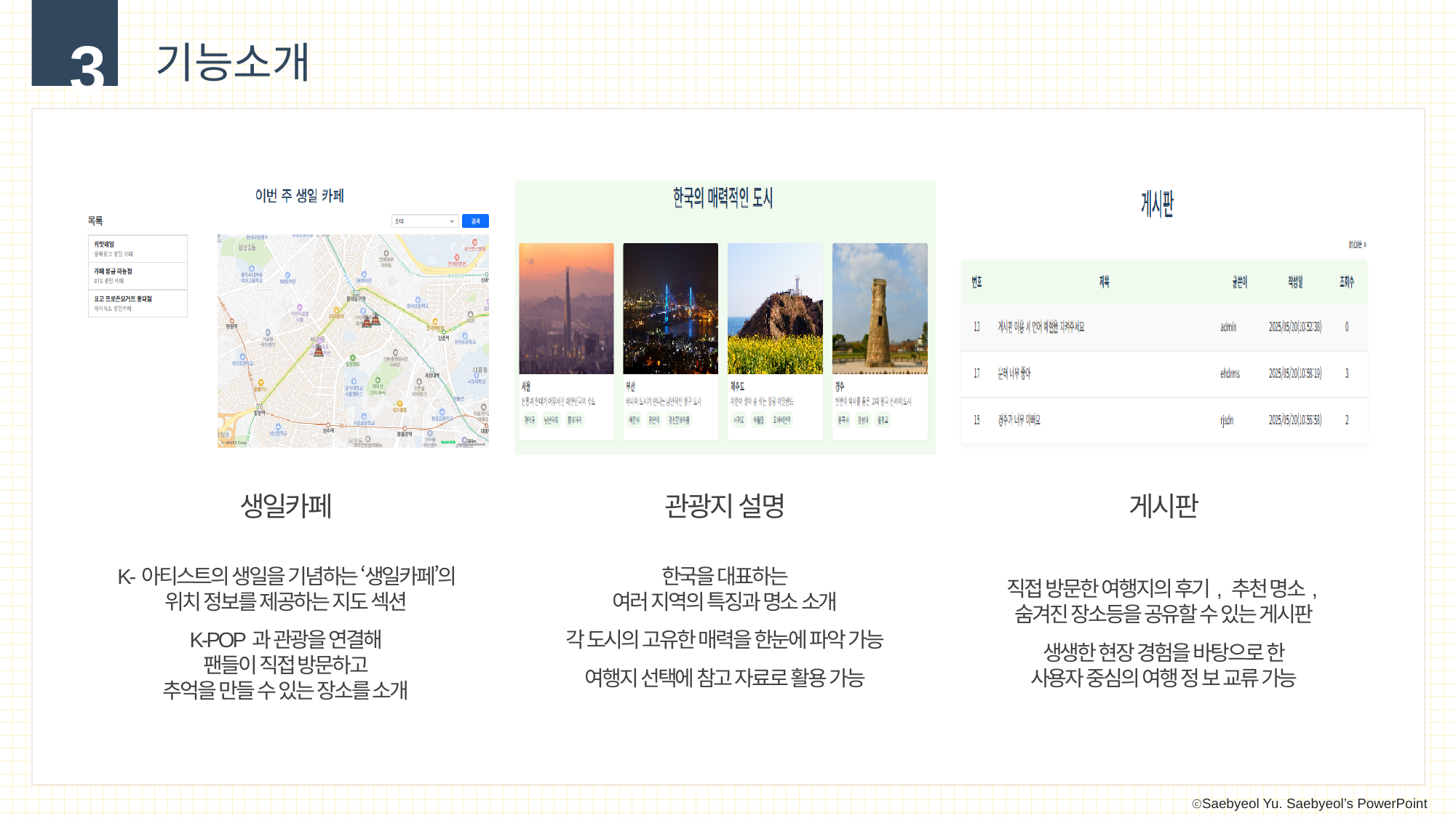

3
기능소개

생일카페
관광지 설명
게시판
K-아티스트의 생일을 기념하는 ‘생일카페’의 위치 정보를 제공하는 지도 섹션
K-POP과 관광을 연결해
팬들이 직접 방문하고
추억을 만들 수 있는 장소를 소개
한국을 대표하는
여러 지역의 특징과 명소 소개
각 도시의 고유한 매력을 한눈에 파악 가능
여행지 선택에 참고 자료로 활용 가능

직접 방문한 여행지의 후기, 추천 명소,
숨겨진 장소등을 공유할 수 있는 게시판
생생한 현장 경험을 바탕으로 한
사용자 중심의 여행 정 보 교류 가능